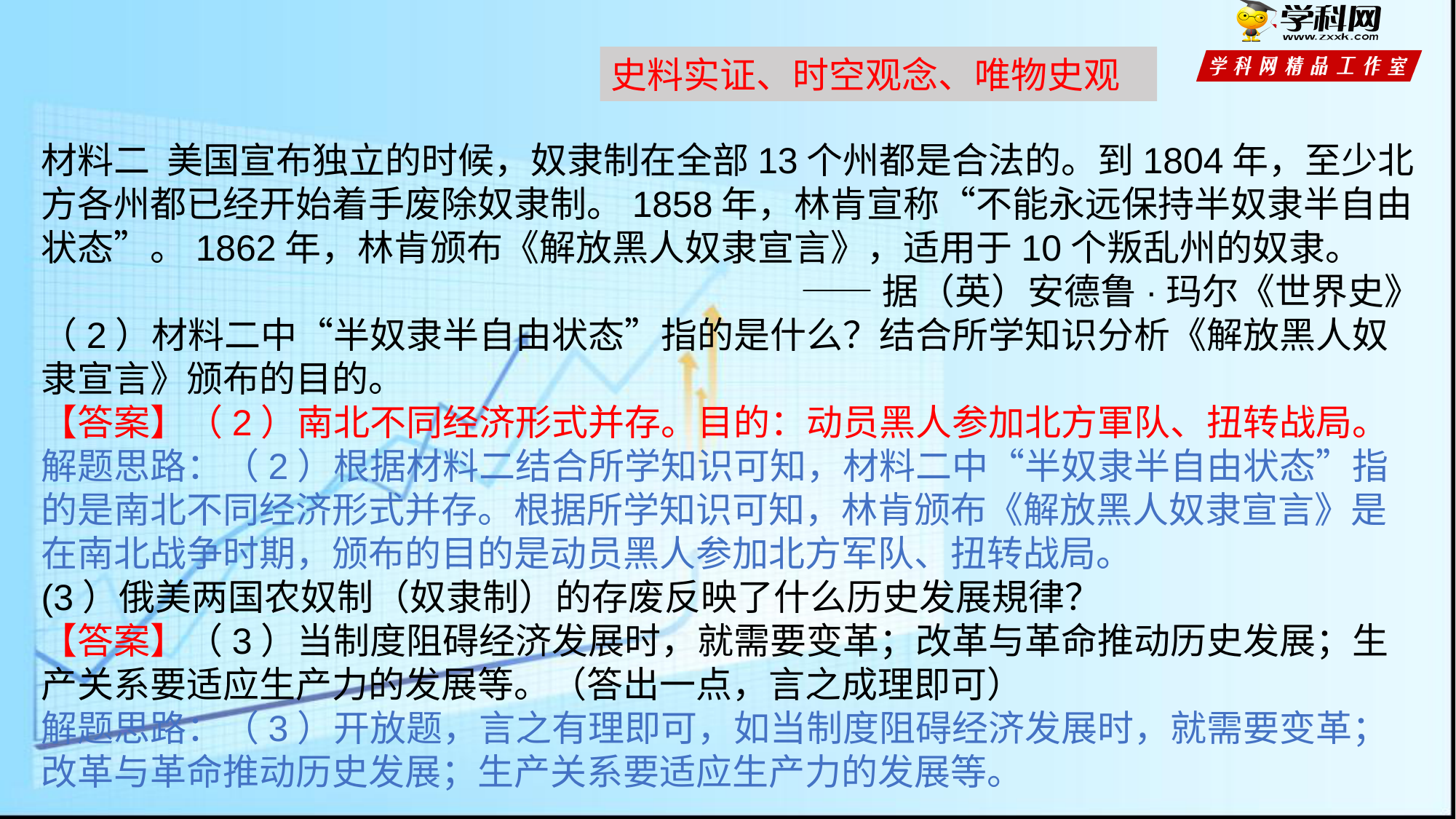

史料实证、时空观念、唯物史观
材料二  美国宣布独立的时候，奴隶制在全部13个州都是合法的。到1804年，至少北方各州都已经开始着手废除奴隶制。1858年，林肯宣称“不能永远保持半奴隶半自由状态”。1862年，林肯颁布《解放黑人奴隶宣言》，适用于10个叛乱州的奴隶。
——据（英）安德鲁·玛尔《世界史》
（2）材料二中“半奴隶半自由状态”指的是什么？结合所学知识分析《解放黑人奴隶宣言》颁布的目的。
【答案】（2）南北不同经济形式并存。目的：动员黑人参加北方軍队、扭转战局。
解题思路：（2）根据材料二结合所学知识可知，材料二中“半奴隶半自由状态”指的是南北不同经济形式并存。根据所学知识可知，林肯颁布《解放黑人奴隶宣言》是在南北战争时期，颁布的目的是动员黑人参加北方军队、扭转战局。
(3）俄美两国农奴制（奴隶制）的存废反映了什么历史发展規律？
【答案】（3）当制度阻碍经济发展时，就需要变革；改革与革命推动历史发展；生产关系要适应生产力的发展等。（答出一点，言之成理即可）
解题思路：（3）开放题，言之有理即可，如当制度阻碍经济发展时，就需要变革；改革与革命推动历史发展；生产关系要适应生产力的发展等。